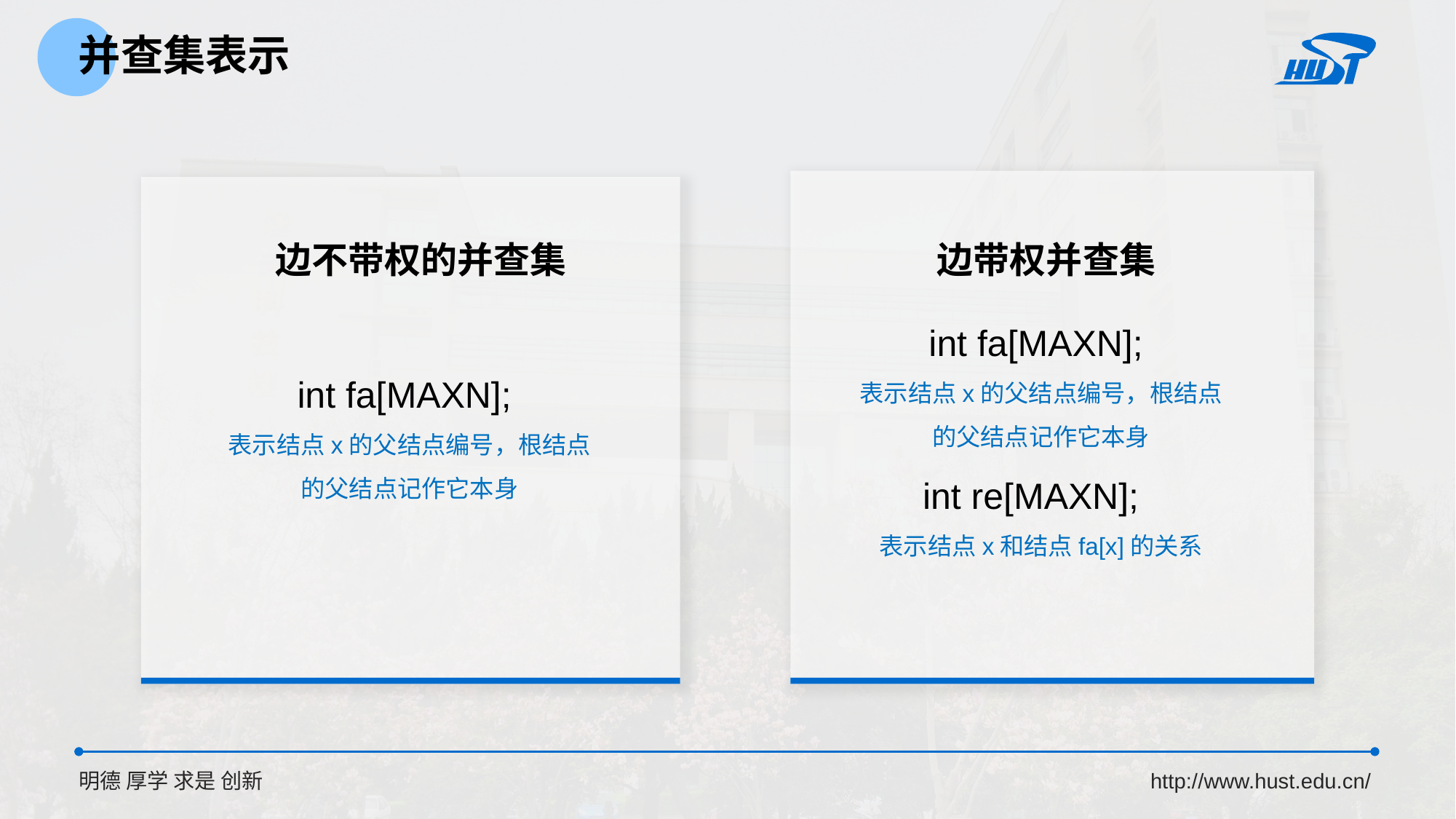

并查集表示

边不带权的并查集
int fa[MAXN];
表示结点x的父结点编号，根结点的父结点记作它本身
边带权并查集
int fa[MAXN];
表示结点x的父结点编号，根结点的父结点记作它本身
int re[MAXN];
表示结点x和结点fa[x]的关系